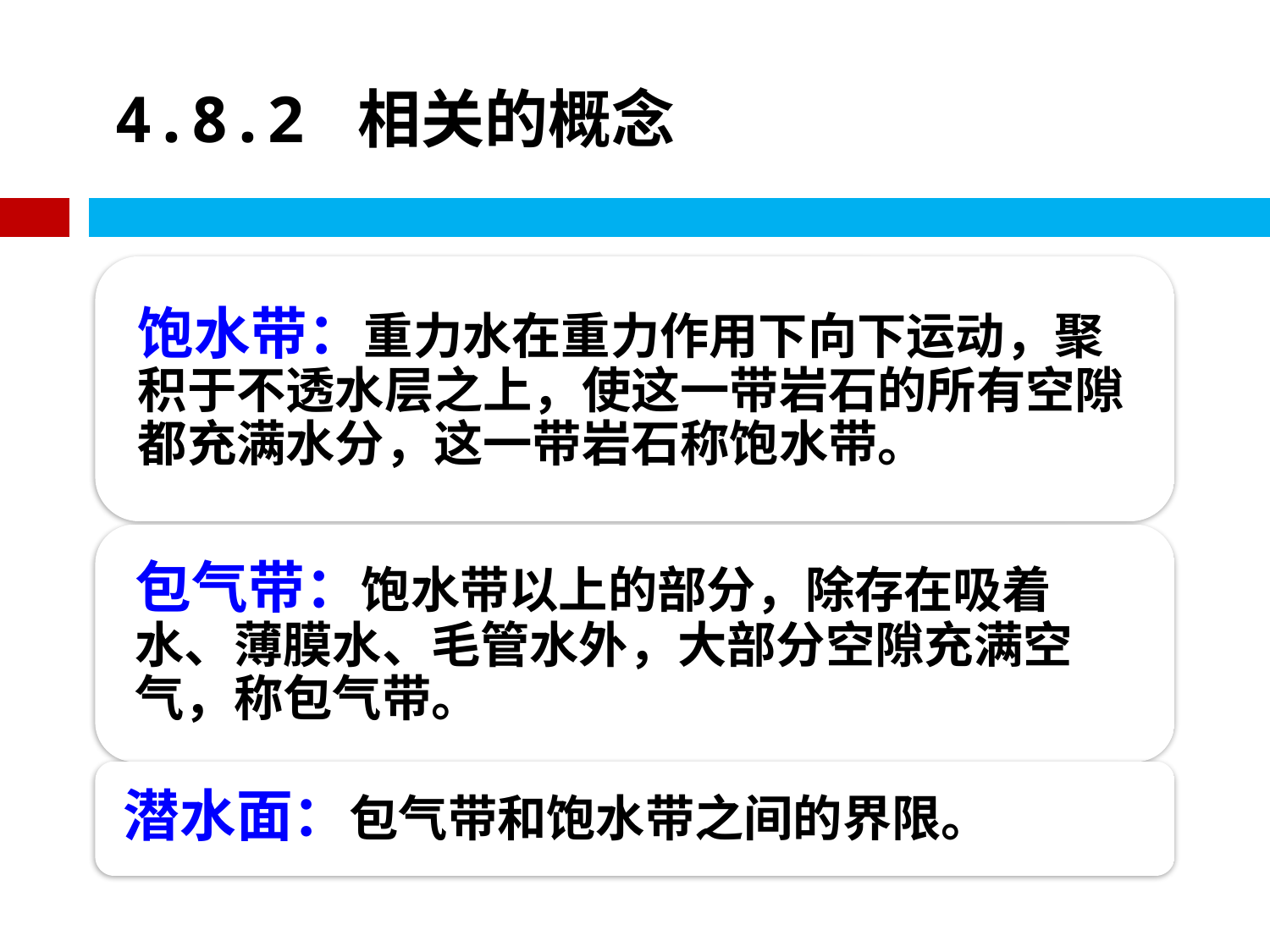

# 4.8.2 相关的概念
饱水带：重力水在重力作用下向下运动，聚积于不透水层之上，使这一带岩石的所有空隙都充满水分，这一带岩石称饱水带。
包气带：饱水带以上的部分，除存在吸着水、薄膜水、毛管水外，大部分空隙充满空气，称包气带。
潜水面：包气带和饱水带之间的界限。